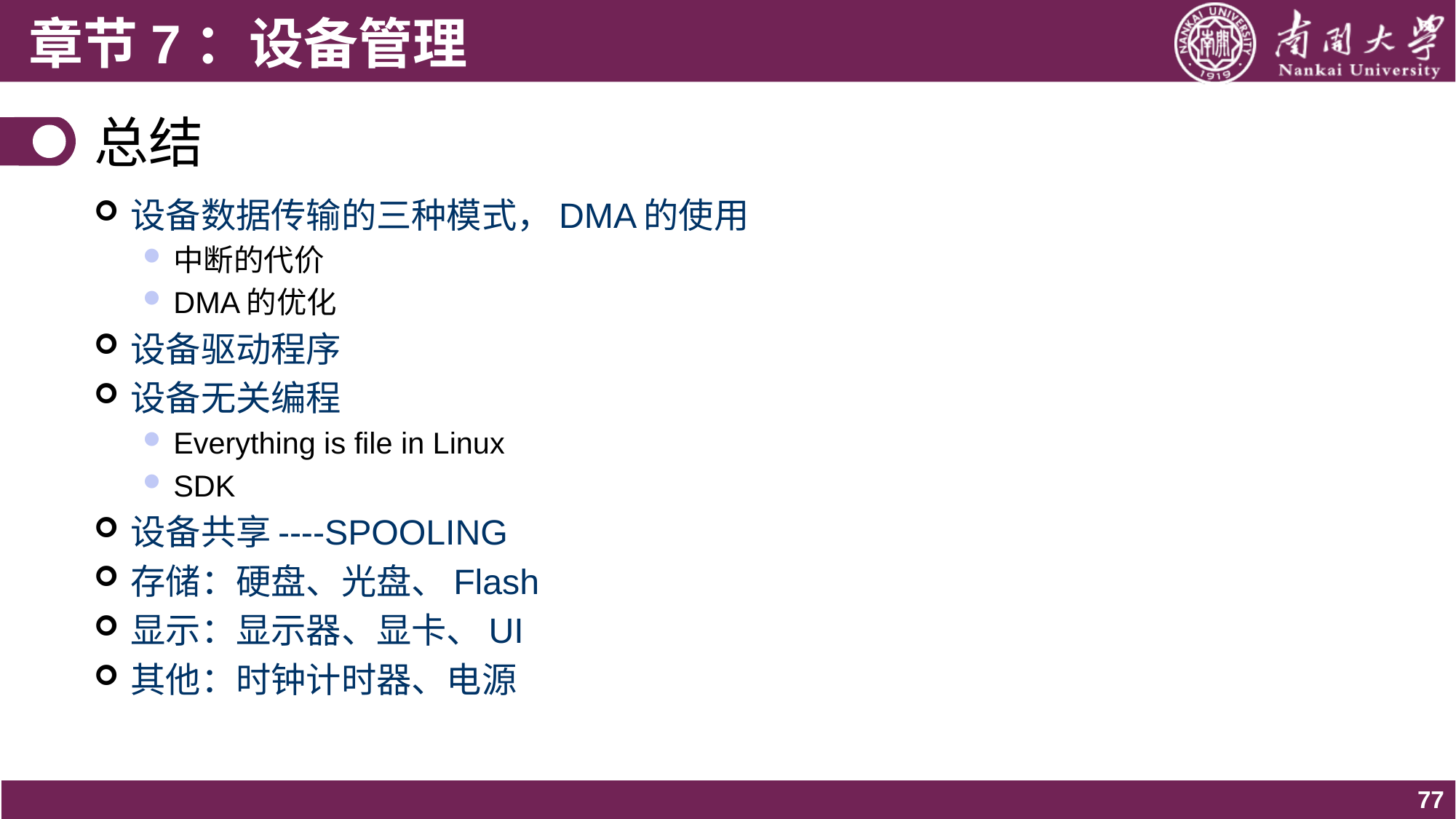

# 总结
设备数据传输的三种模式，DMA的使用
中断的代价
DMA的优化
设备驱动程序
设备无关编程
Everything is file in Linux
SDK
设备共享----SPOOLING
存储：硬盘、光盘、Flash
显示：显示器、显卡、UI
其他：时钟计时器、电源
77